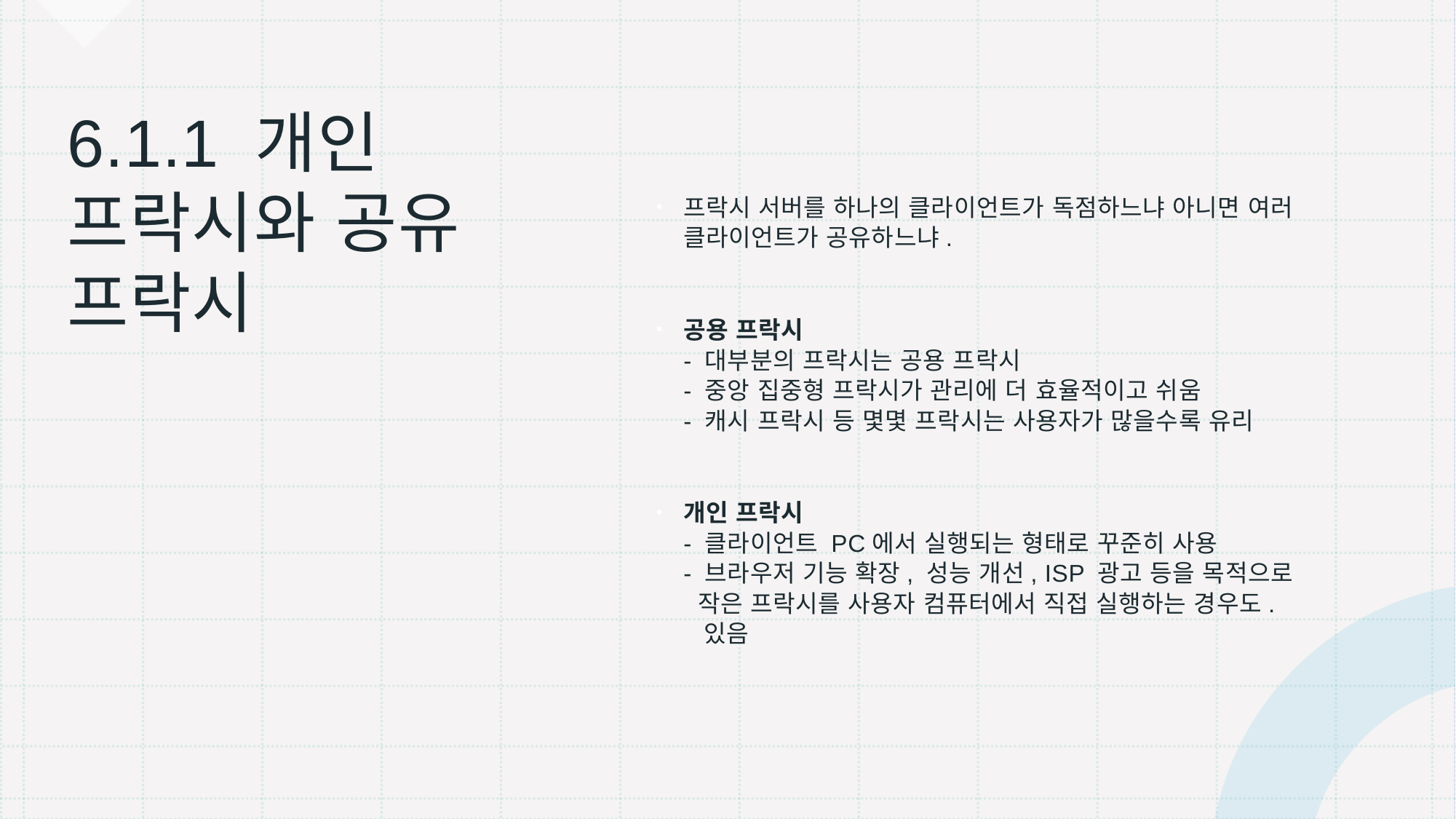

프락시 서버를 하나의 클라이언트가 독점하느냐 아니면 여러 클라이언트가 공유하느냐.

공용 프락시
- 대부분의 프락시는 공용 프락시
- 중앙 집중형 프락시가 관리에 더 효율적이고 쉬움
- 캐시 프락시 등 몇몇 프락시는 사용자가 많을수록 유리

개인 프락시
- 클라이언트 PC에서 실행되는 형태로 꾸준히 사용
- 브라우저 기능 확장, 성능 개선, ISP 광고 등을 목적으로
  작은 프락시를 사용자 컴퓨터에서 직접 실행하는 경우도.
  있음
# 6.1.1 개인 프락시와 공유 프락시